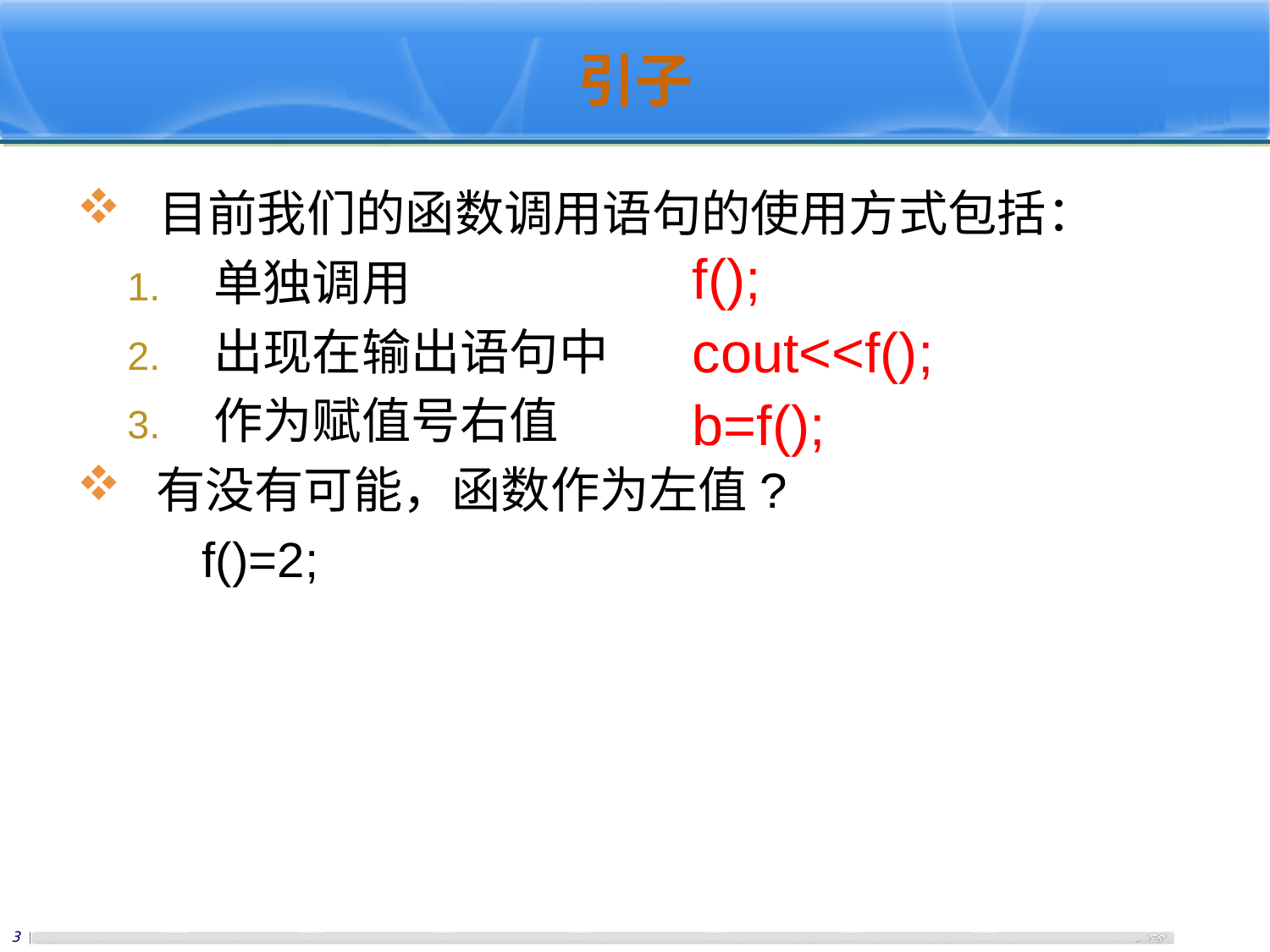

# 引子
 目前我们的函数调用语句的使用方式包括：
 单独调用
 出现在输出语句中
 作为赋值号右值
 有没有可能，函数作为左值?
        f()=2;

f();
cout<<f();
b=f();